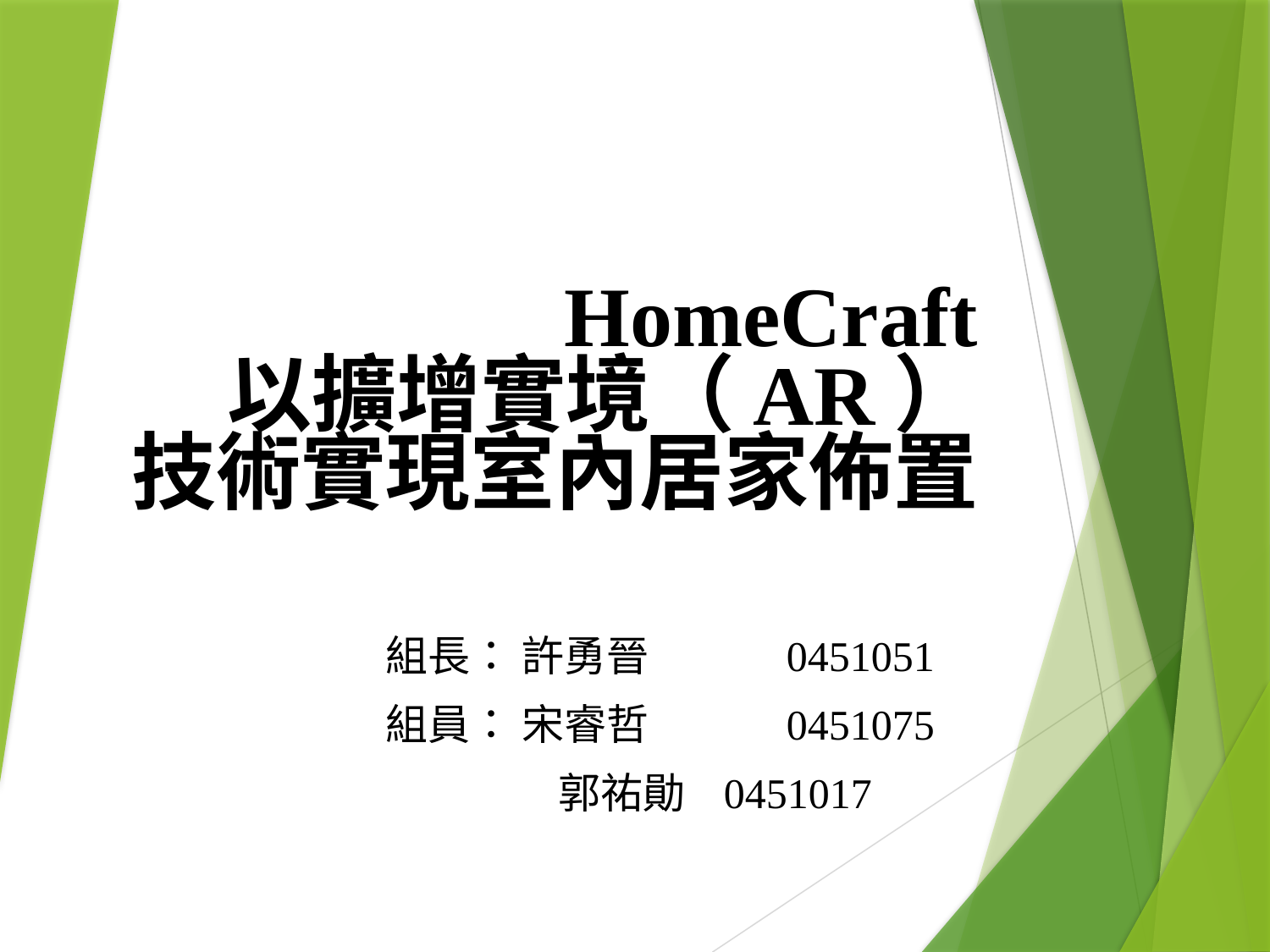

# HomeCraft 以擴增實境（AR） 技術實現室內居家佈置
組長： 許勇晉	 0451051
組員： 宋睿哲	 0451075
                                             郭祐勛   0451017